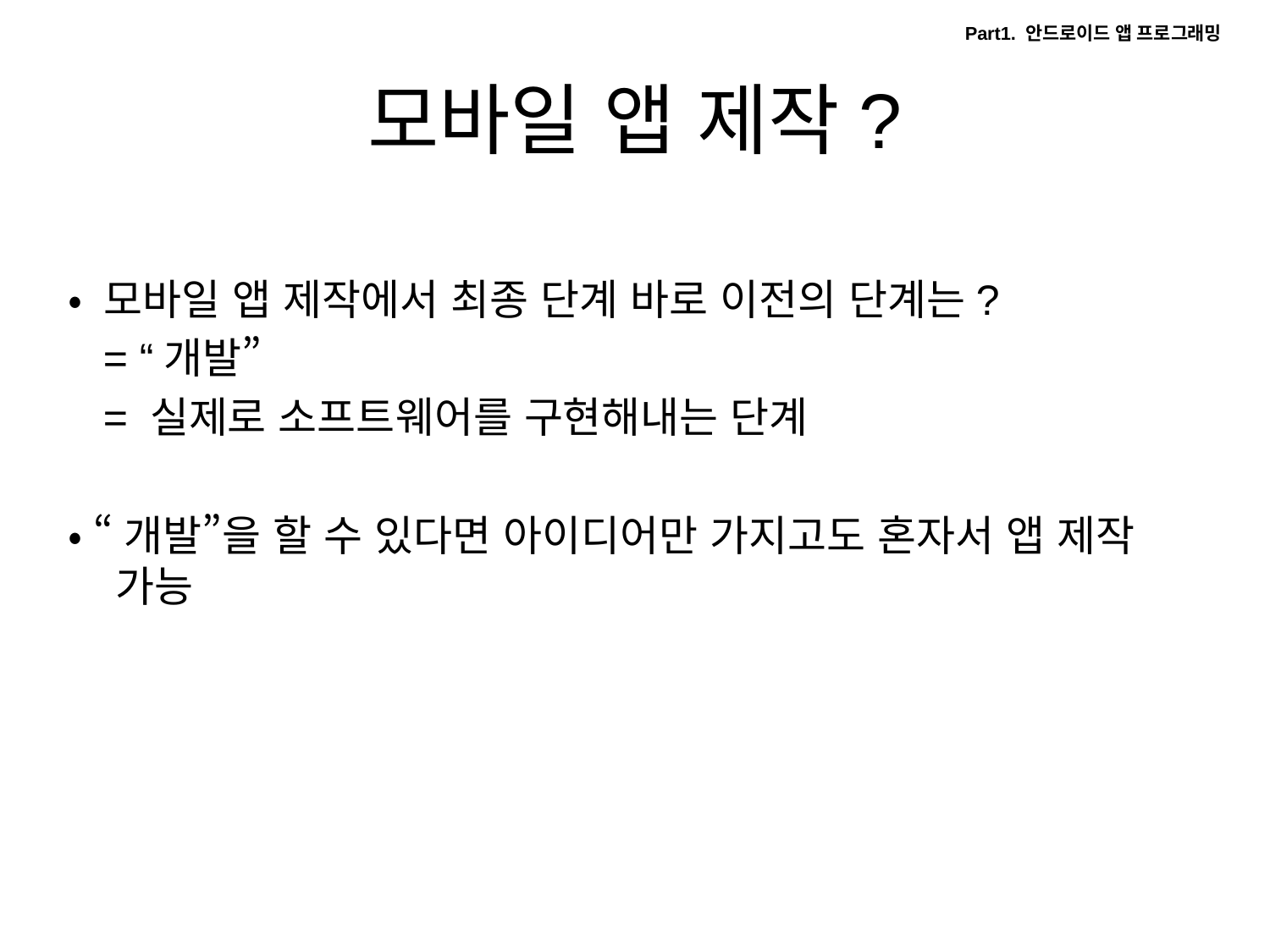

Part1. 안드로이드 앱 프로그래밍
# 모바일 앱 제작?
• 모바일 앱 제작에서 최종 단계 바로 이전의 단계는?
   = “개발”
   = 실제로 소프트웨어를 구현해내는 단계

• “개발”을 할 수 있다면 아이디어만 가지고도 혼자서 앱 제작 가능